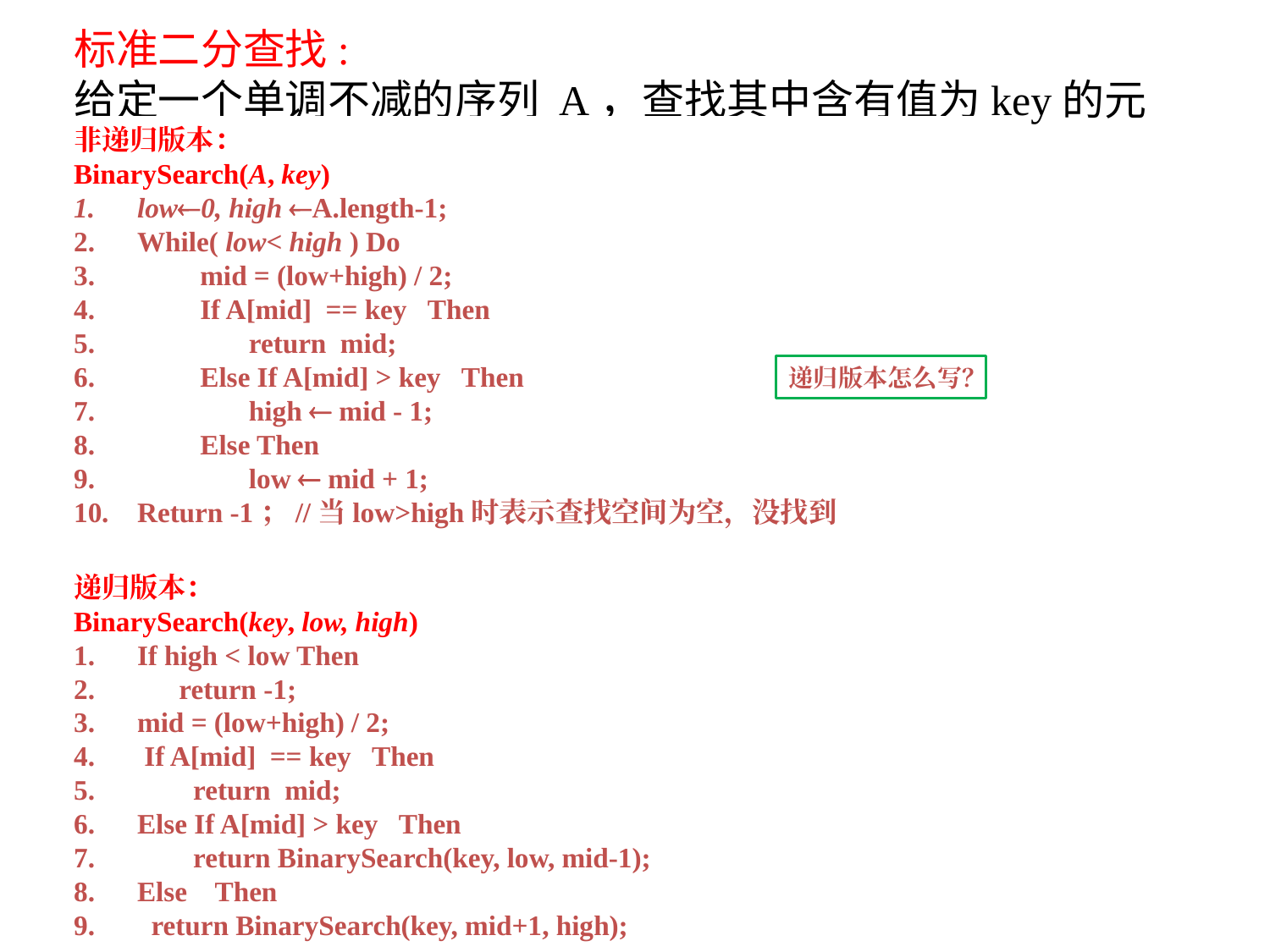

标准二分查找:
给定一个单调不减的序列 A，查找其中含有值为key的元素。
非递归版本：
BinarySearch(A, key)
low←0, high ←A.length-1;
While( low< high ) Do
         mid = (low+high) / 2;
         If A[mid]  == key   Then
                return  mid;
         Else If A[mid] > key   Then
                high ← mid - 1;
         Else Then
                low ← mid + 1;
Return -1；//当low>high时表示查找空间为空，没找到
递归版本怎么写？
递归版本：
BinarySearch(key, low, high)
If high < low Then
      return -1;
mid = (low+high) / 2;
 If A[mid]  == key   Then
        return  mid;
Else If A[mid] > key   Then
        return BinarySearch(key, low, mid-1);
Else    Then
  return BinarySearch(key, mid+1, high);